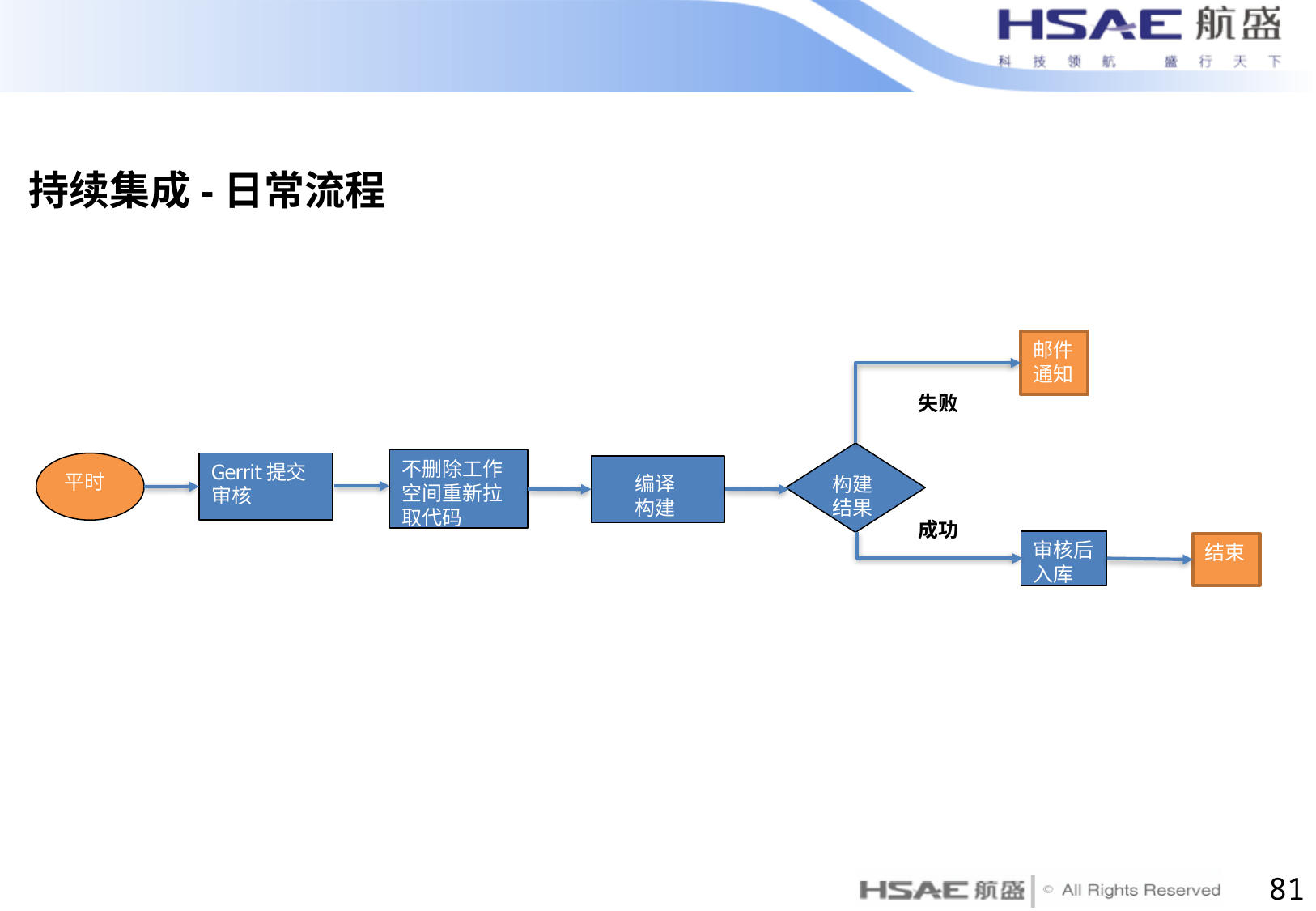

持续集成-日常流程
邮件通知
失败
构建结果
不删除工作空间重新拉取代码
平时
Gerrit提交审核

编译构建
成功
审核后入库
结束